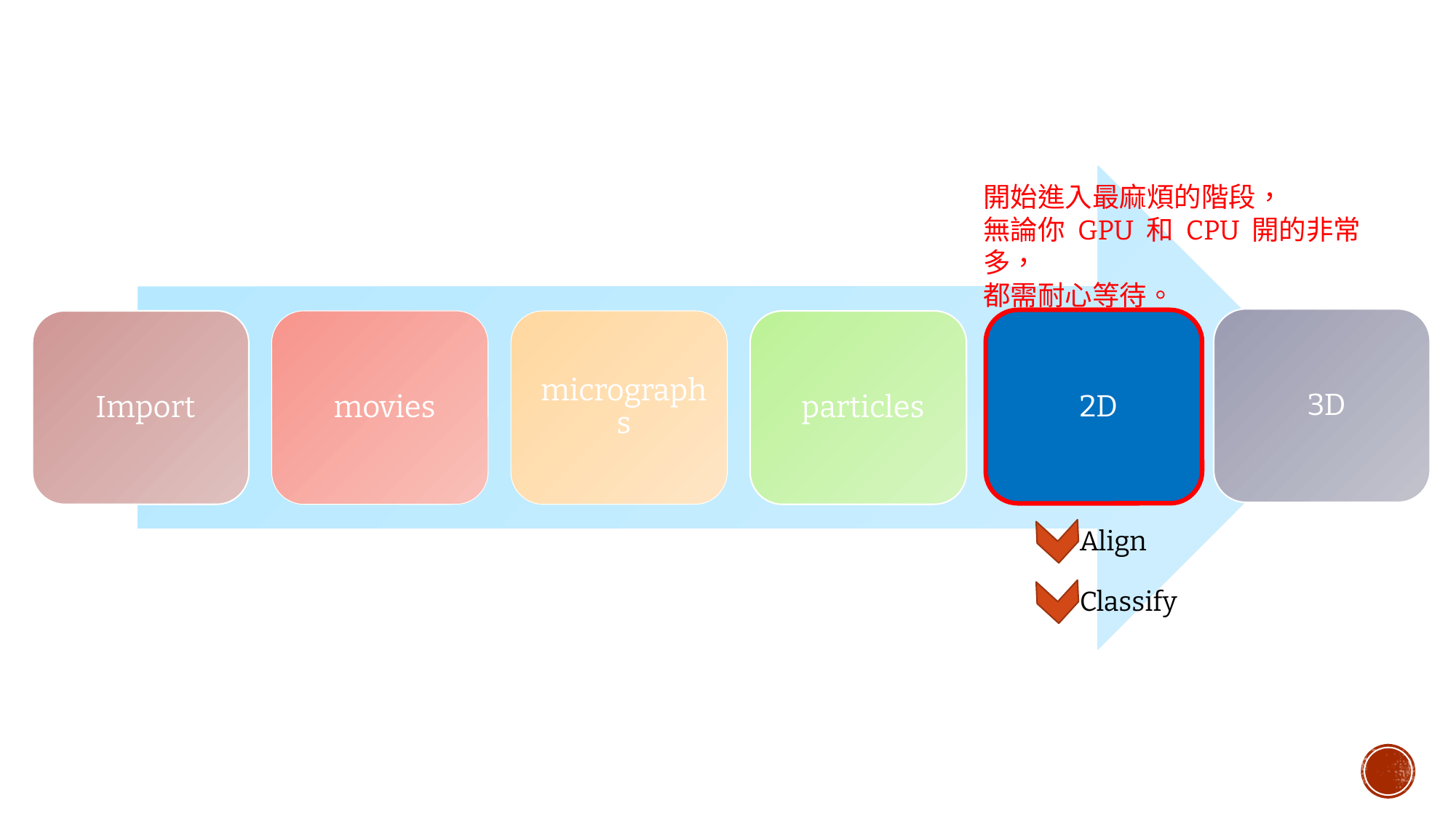

Import
movies
micrographs
particles
3D
2D
開始進入最麻煩的階段，
無論你 GPU 和 CPU 開的非常多，
都需耐心等待。
      Align

      Classify